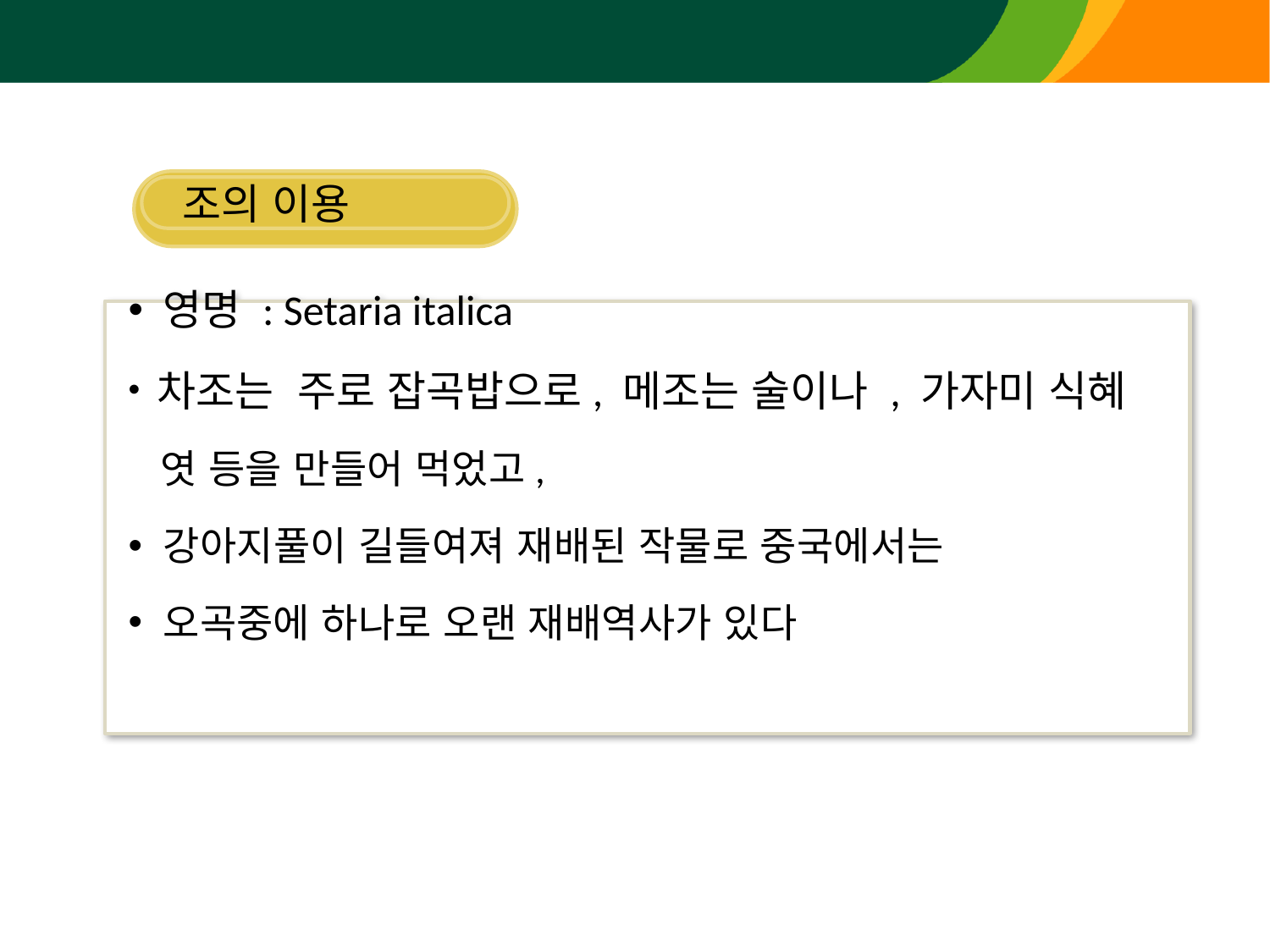

조 핵심재배 기술

조의 이용

 영명 : Setaria italica
 차조는  주로 잡곡밥으로, 메조는 술이나 , 가자미 식혜
  엿 등을 만들어 먹었고,
 강아지풀이 길들여져 재배된 작물로 중국에서는
 오곡중에 하나로 오랜 재배역사가 있다